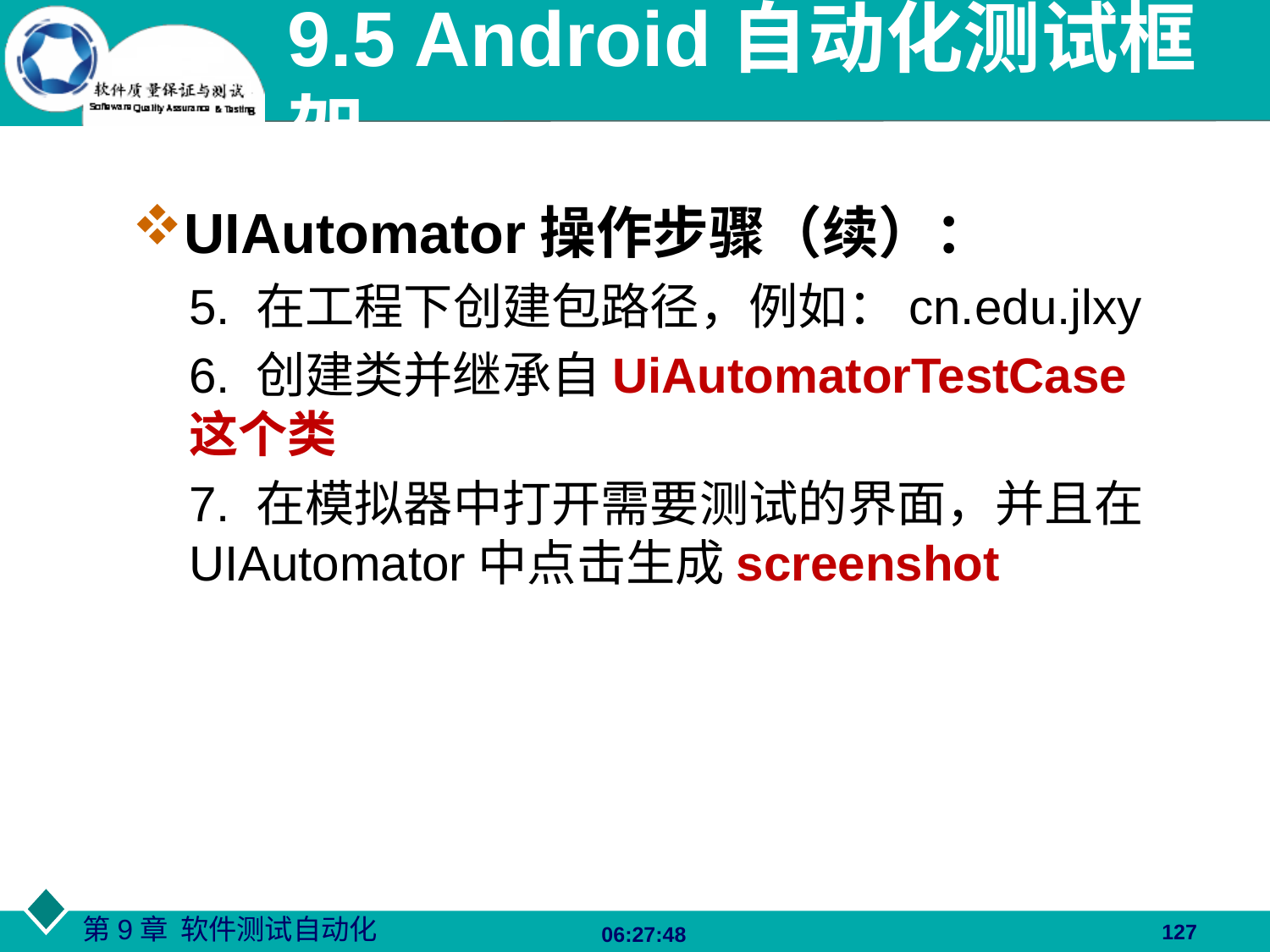

# 9.5 Android自动化测试框架
UIAutomator操作步骤（续）：
5. 在工程下创建包路径，例如：cn.edu.jlxy
6. 创建类并继承自UiAutomatorTestCase 这个类
7. 在模拟器中打开需要测试的界面，并且在UIAutomator中点击生成screenshot

127
06:27:48